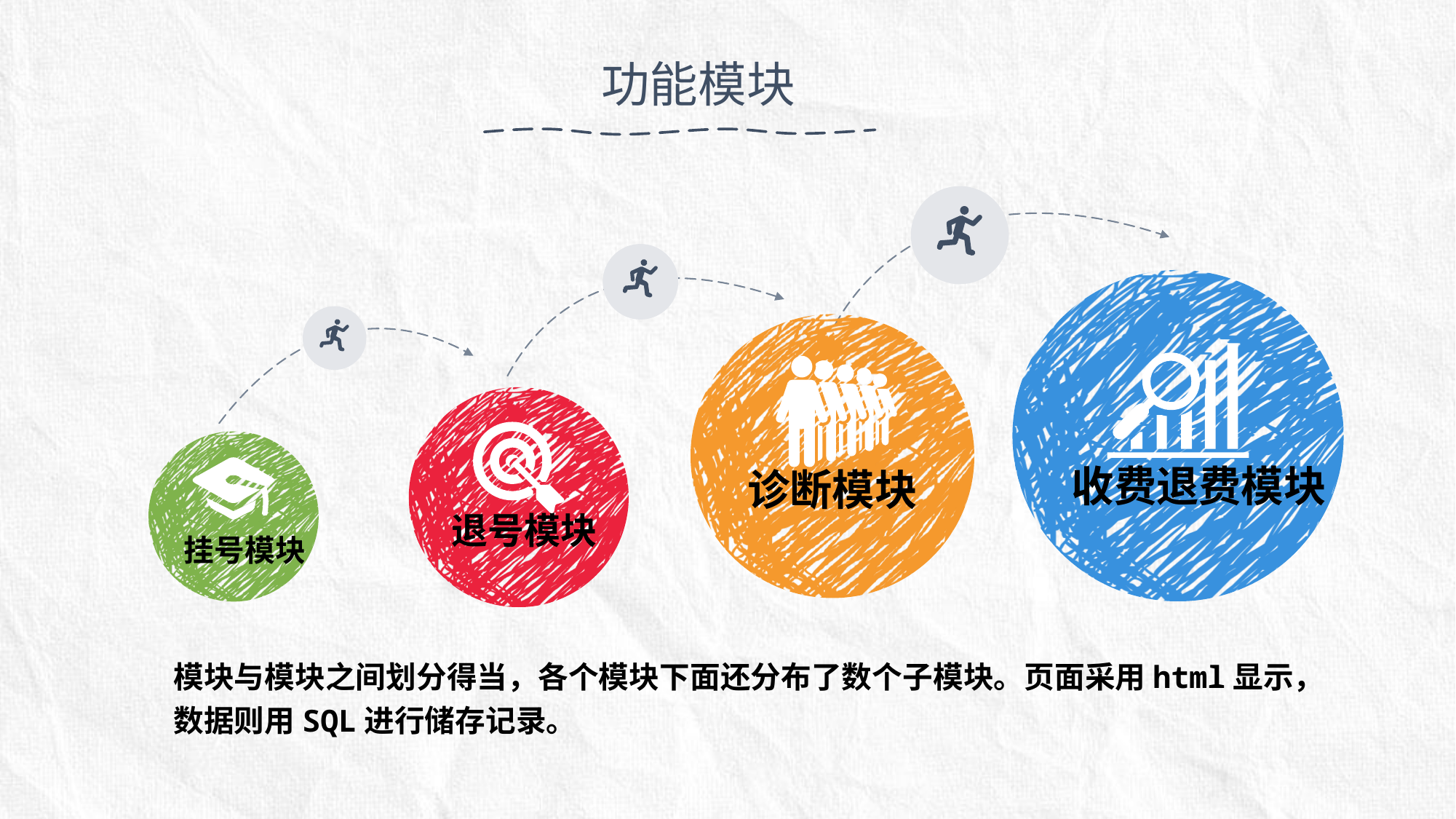

功能模块

收费退费模块

诊断模块

退号模块

挂号模块

模块与模块之间划分得当，各个模块下面还分布了数个子模块。页面采用html显示，数据则用SQL进行储存记录。